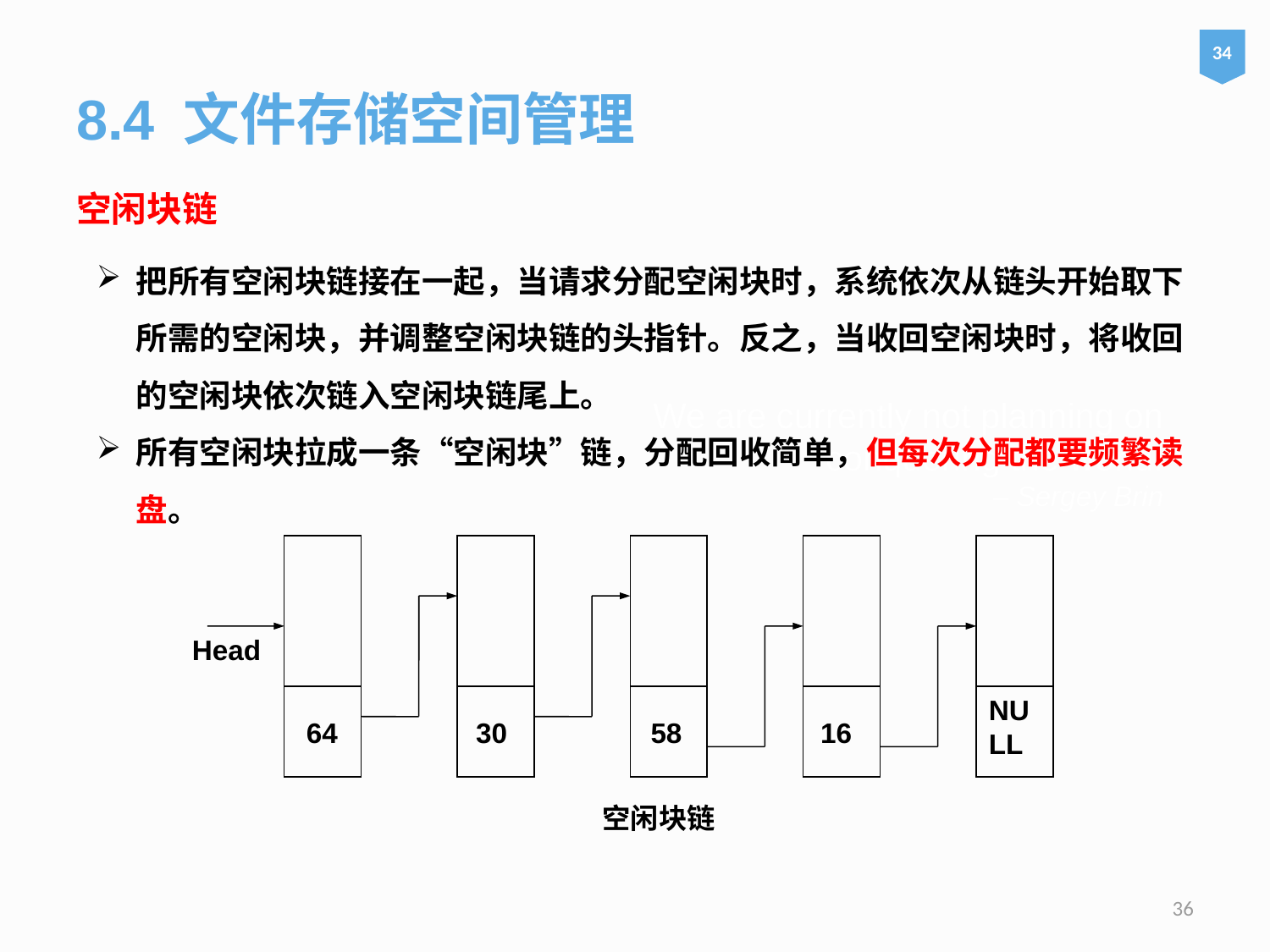

34
8.4 文件存储空间管理
空闲块链
把所有空闲块链接在一起，当请求分配空闲块时，系统依次从链头开始取下所需的空闲块，并调整空闲块链的头指针。反之，当收回空闲块时，将收回的空闲块依次链入空闲块链尾上。
所有空闲块拉成一条“空闲块”链，分配回收简单，但每次分配都要频繁读盘。

# We are currently not planning on conquering the world. – Sergey Brin

Head

NULL
空闲块链

64
30
58
16
36